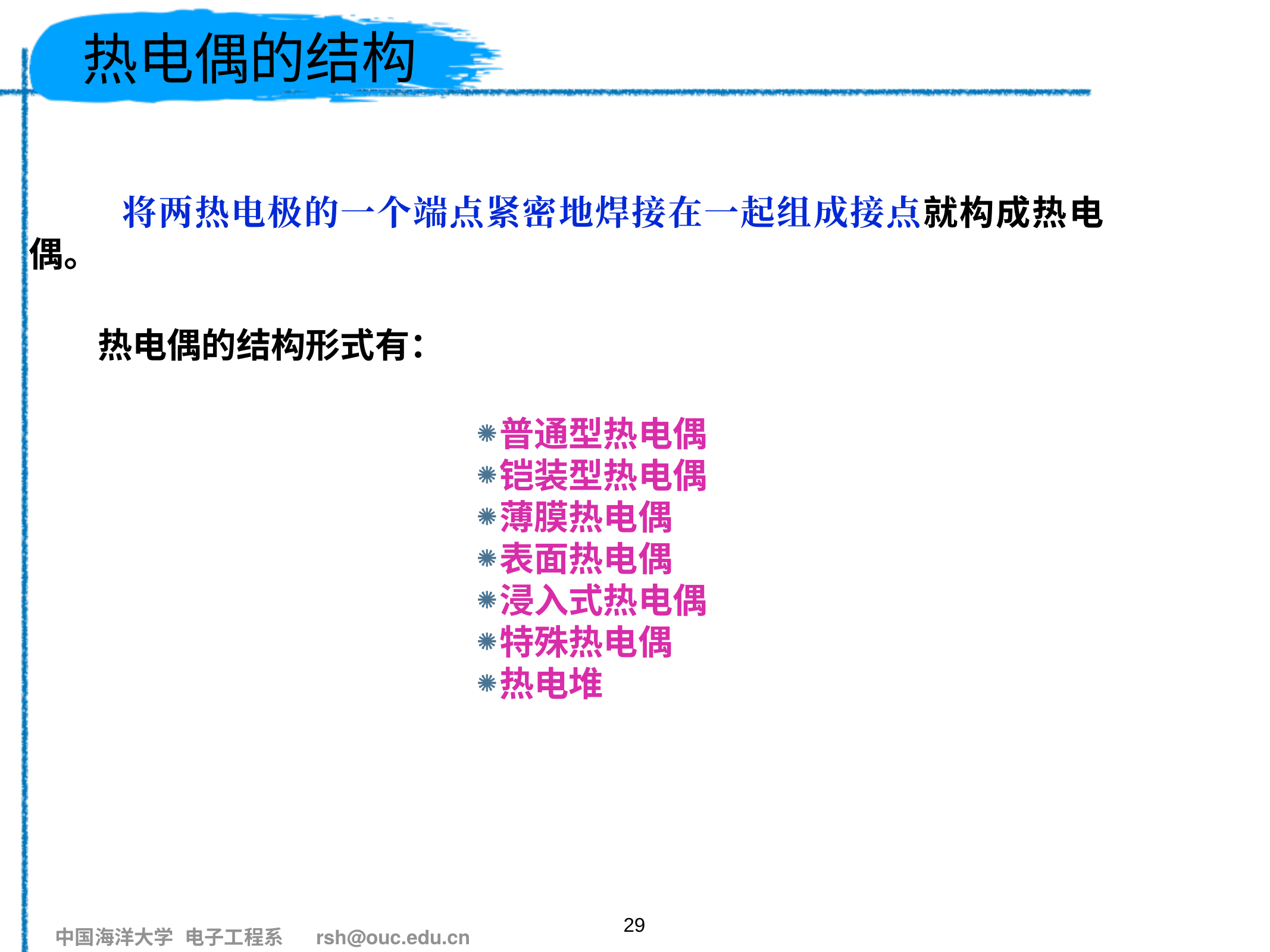

# 热电偶的结构
        将两热电极的一个端点紧密地焊接在一起组成接点就构成热电偶。
热电偶的结构形式有：
普通型热电偶
铠装型热电偶
薄膜热电偶
表面热电偶
浸入式热电偶
特殊热电偶
热电堆
29